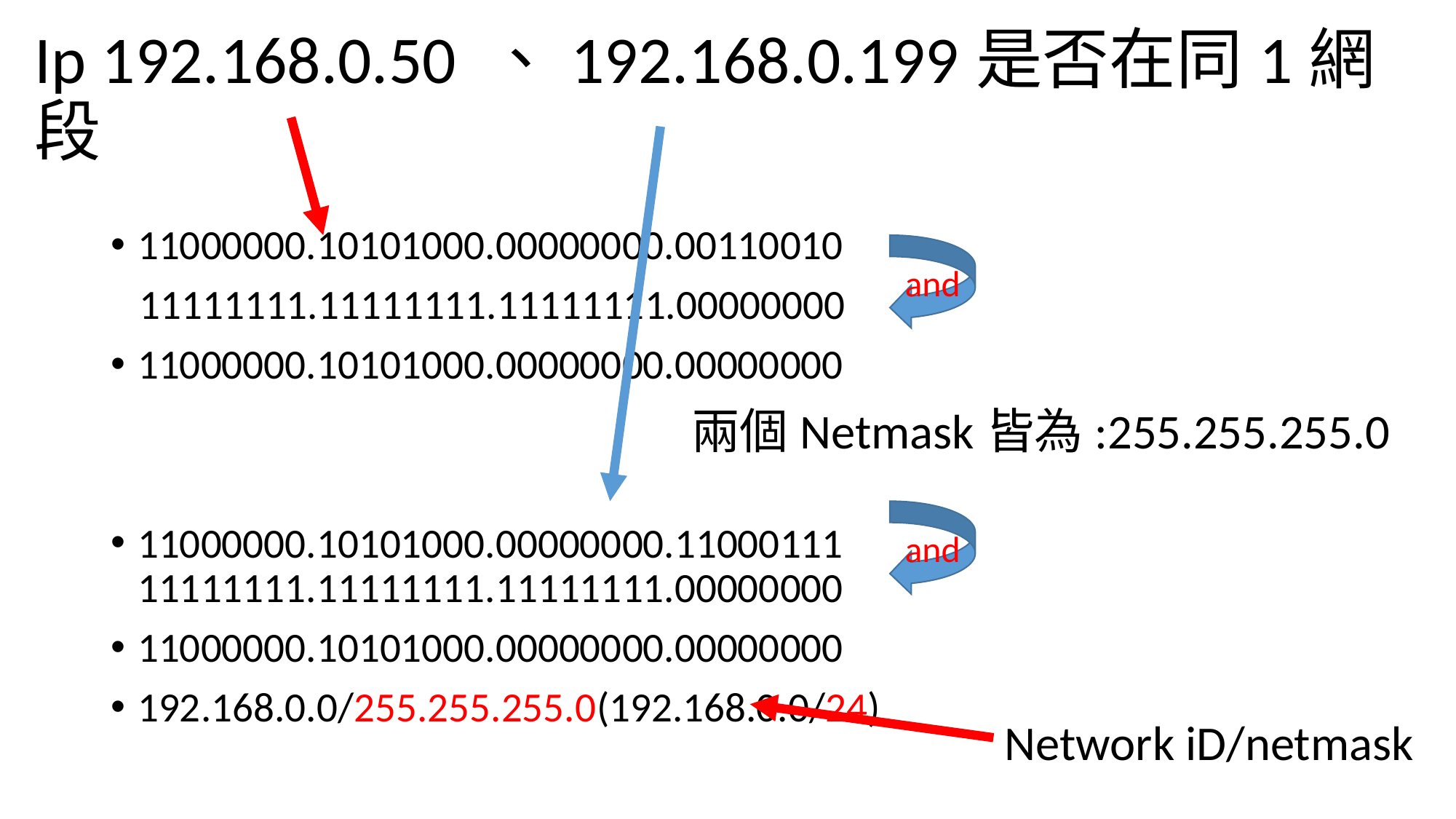

# Ip 192.168.0.50 、192.168.0.199是否在同1網段
11000000.10101000.00000000.00110010
   11111111.11111111.11111111.00000000
11000000.10101000.00000000.00000000

11000000.10101000.00000000.11000111 11111111.11111111.11111111.00000000
11000000.10101000.00000000.00000000
192.168.0.0/255.255.255.0(192.168.0.0/24)

and
兩個Netmask皆為:255.255.255.0
and
Network iD/netmask